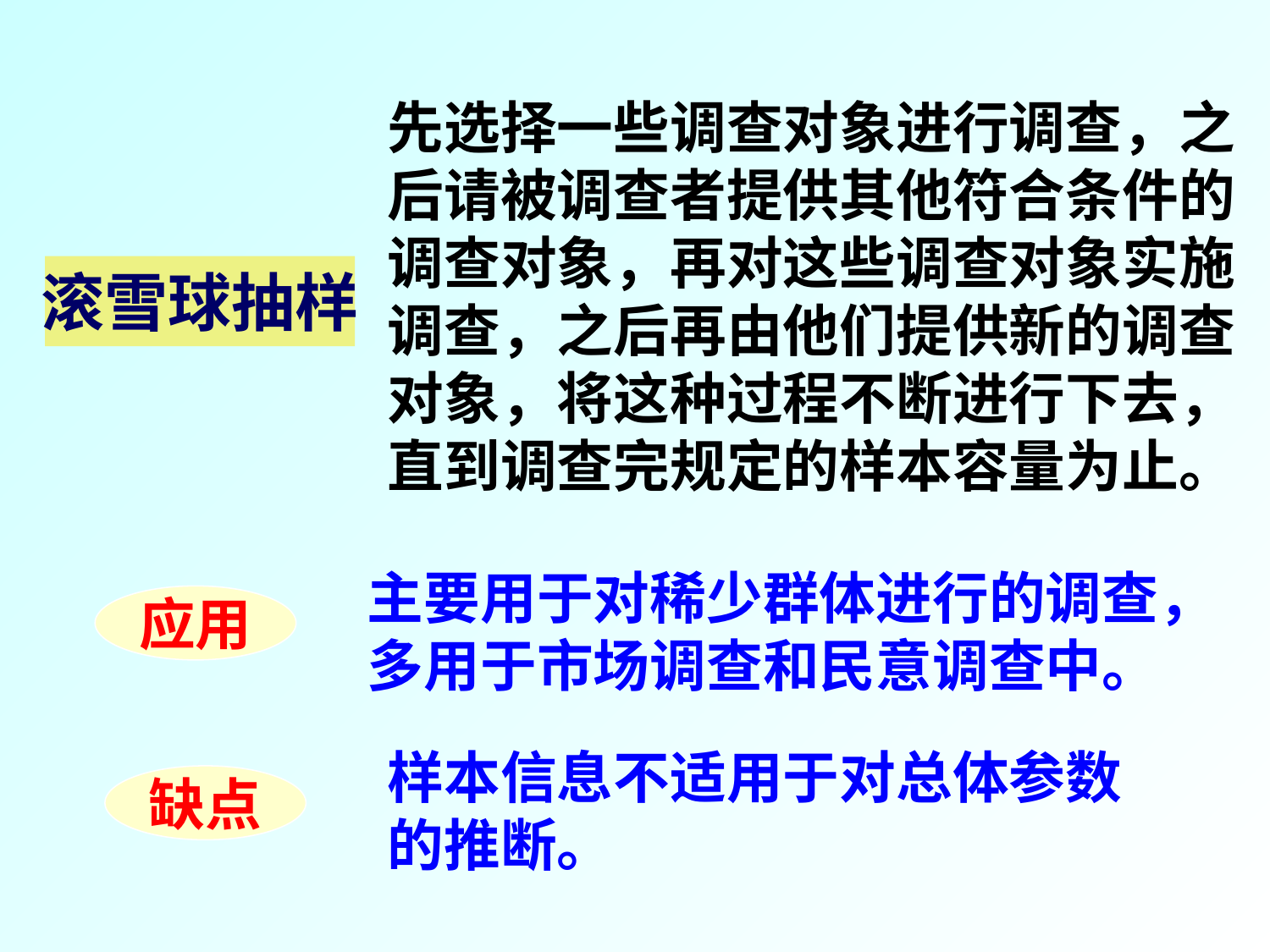

先选择一些调查对象进行调查，之后请被调查者提供其他符合条件的调查对象，再对这些调查对象实施调查，之后再由他们提供新的调查对象，将这种过程不断进行下去，直到调查完规定的样本容量为止。
滚雪球抽样
主要用于对稀少群体进行的调查，多用于市场调查和民意调查中。
应用
样本信息不适用于对总体参数的推断。
缺点